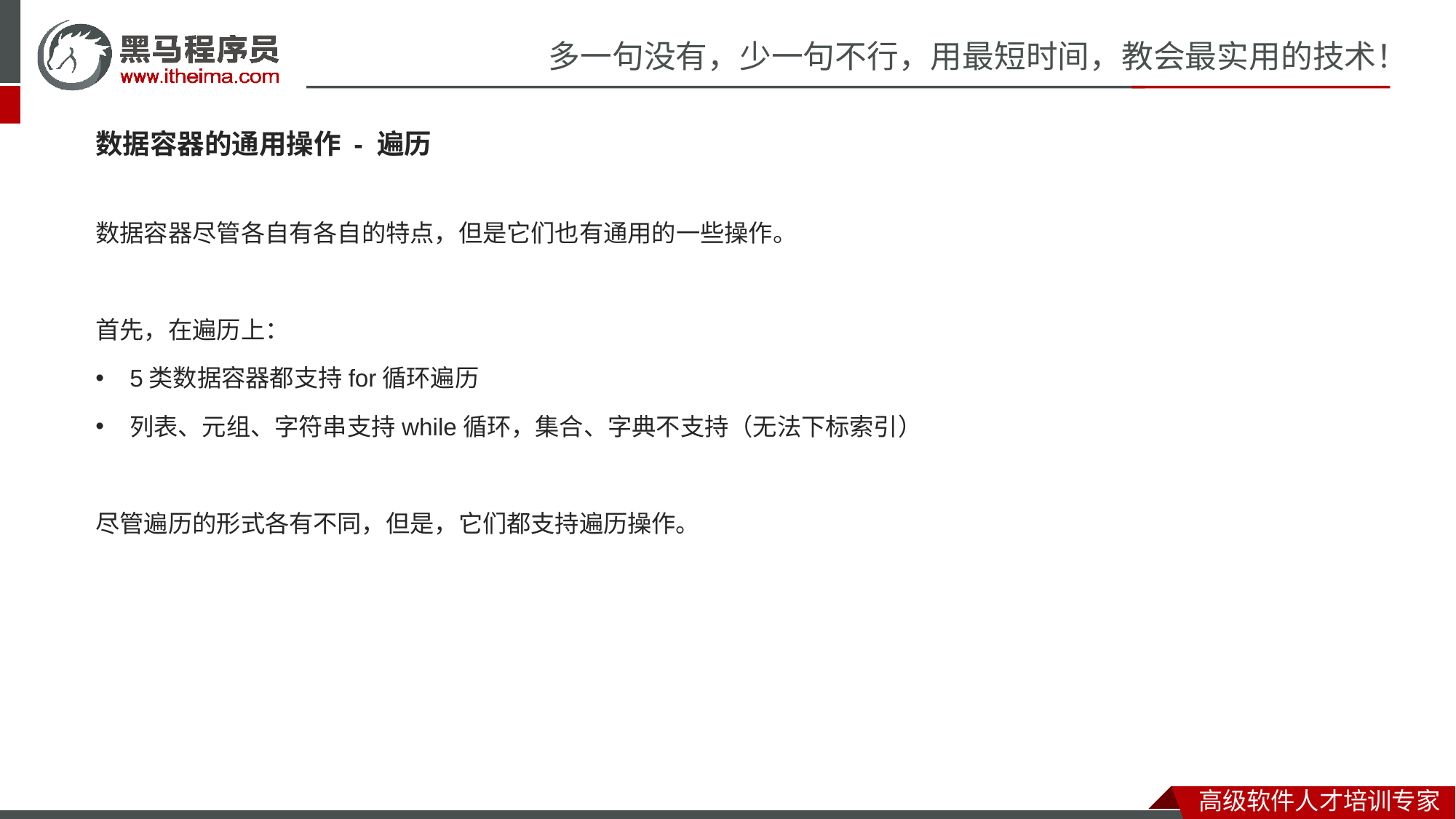

数据容器的通用操作 - 遍历
数据容器尽管各自有各自的特点，但是它们也有通用的一些操作。

首先，在遍历上：
5类数据容器都支持for循环遍历
列表、元组、字符串支持while循环，集合、字典不支持（无法下标索引）

尽管遍历的形式各有不同，但是，它们都支持遍历操作。